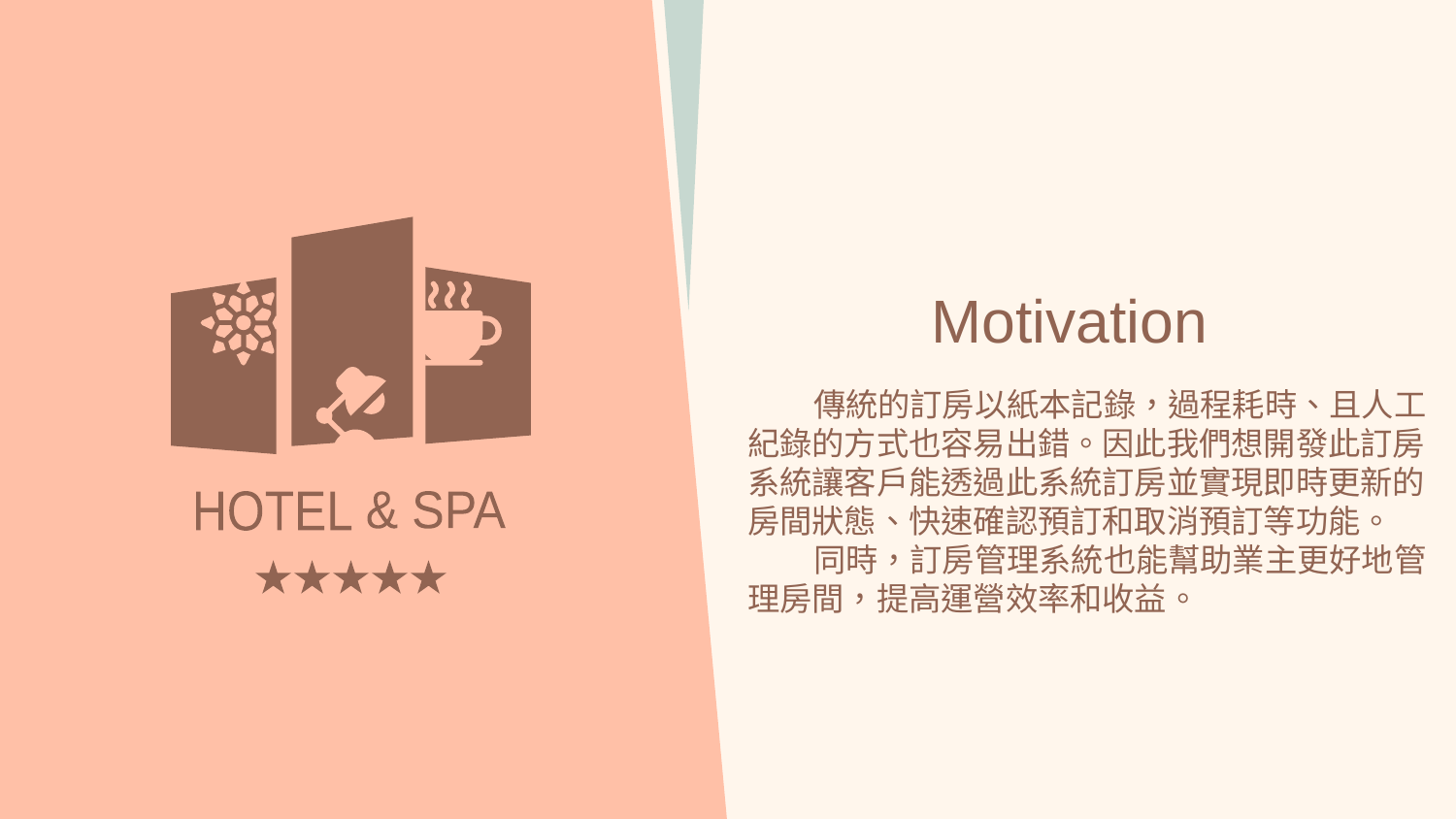

HOTEL
& SPA

# Motivation
        傳統的訂房以紙本記錄，過程耗時、且人工紀錄的方式也容易出錯。因此我們想開發此訂房系統讓客戶能透過此系統訂房並實現即時更新的房間狀態、快速確認預訂和取消預訂等功能。
        同時，訂房管理系統也能幫助業主更好地管理房間，提高運營效率和收益。